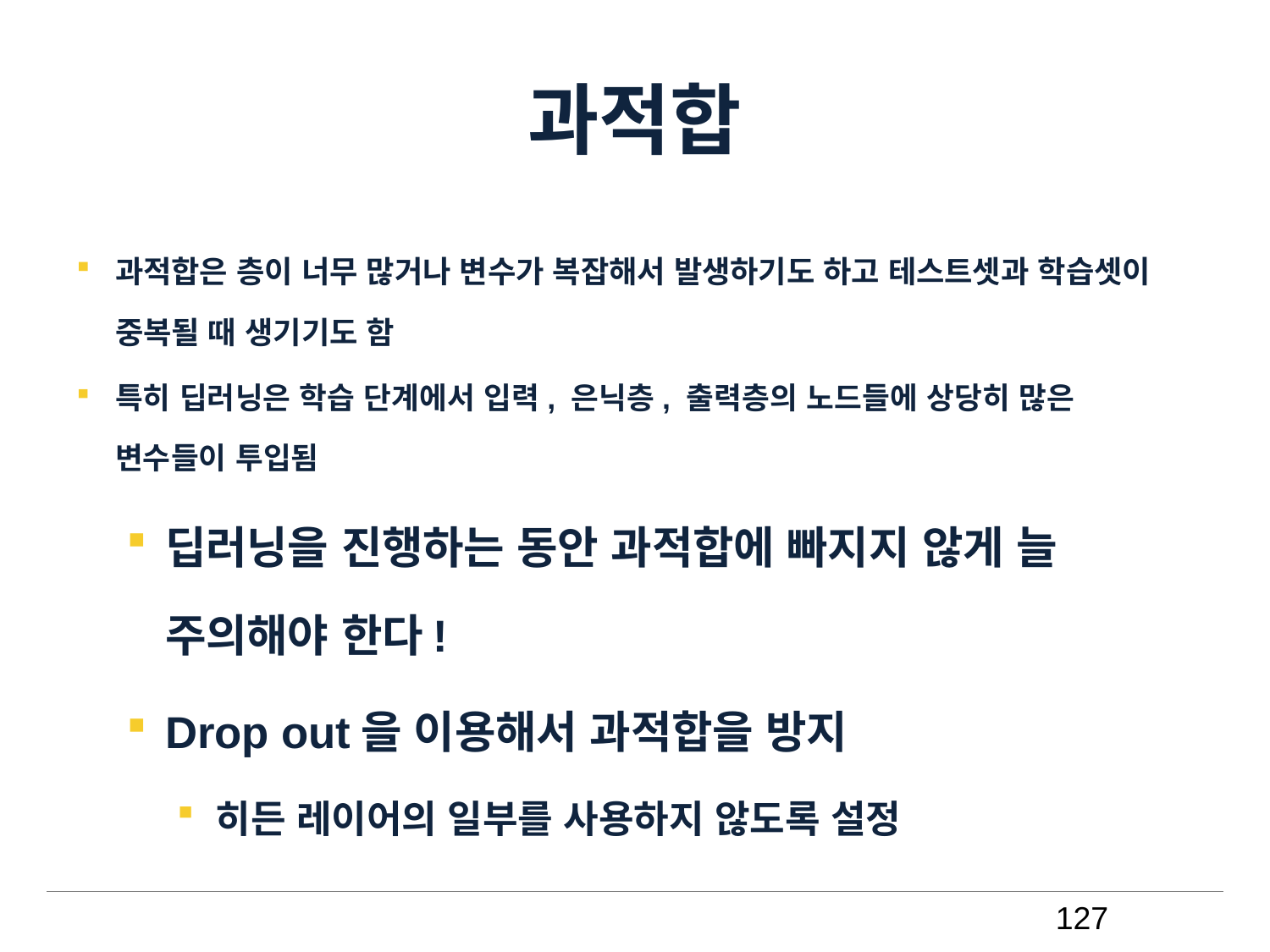

# 과적합
과적합은 층이 너무 많거나 변수가 복잡해서 발생하기도 하고 테스트셋과 학습셋이 중복될 때 생기기도 함
특히 딥러닝은 학습 단계에서 입력, 은닉층, 출력층의 노드들에 상당히 많은 변수들이 투입됨
딥러닝을 진행하는 동안 과적합에 빠지지 않게 늘 주의해야 한다!
Drop out을 이용해서 과적합을 방지
히든 레이어의 일부를 사용하지 않도록 설정